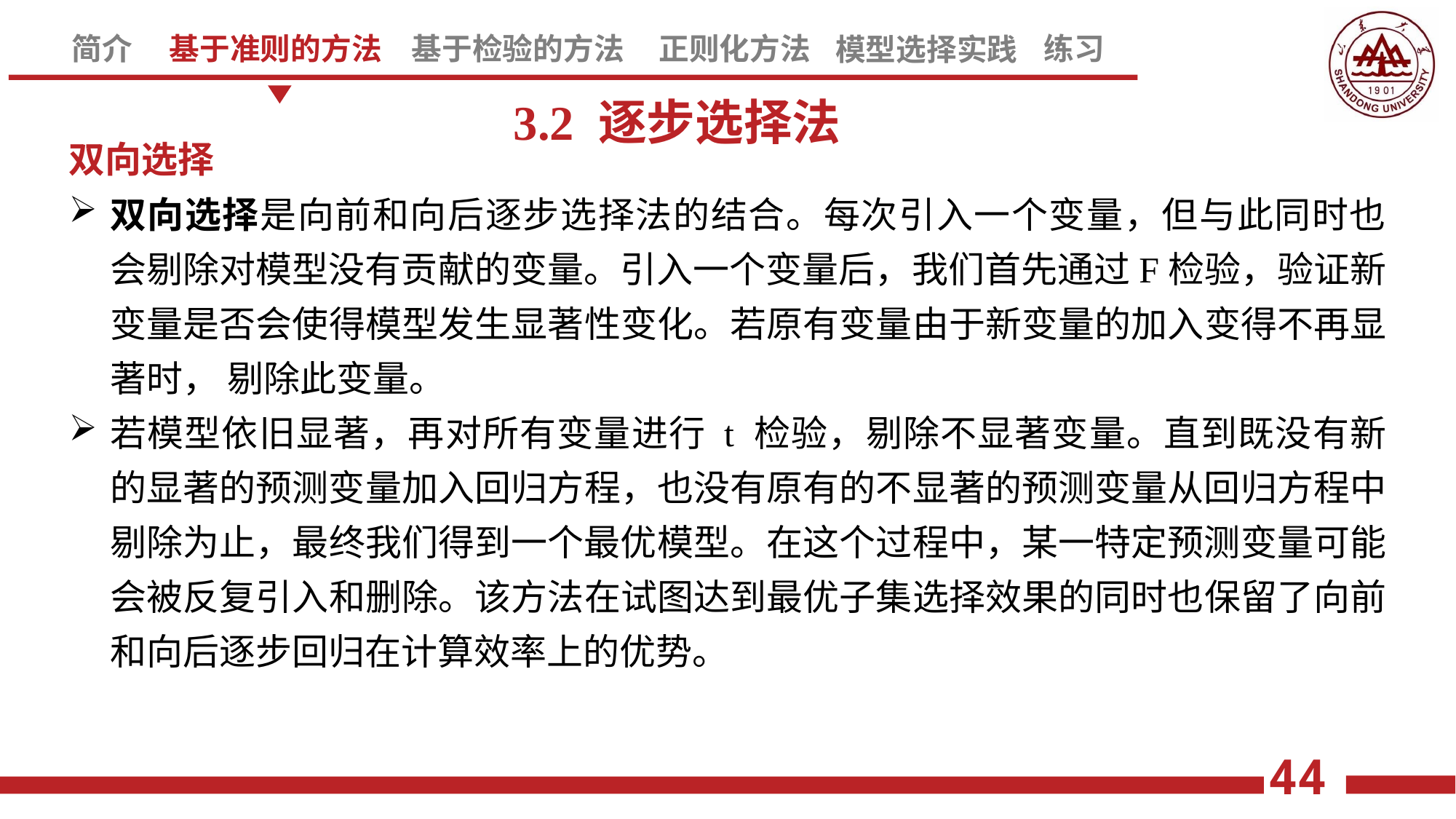

3.2 逐步选择法
双向选择
双向选择是向前和向后逐步选择法的结合。每次引入一个变量，但与此同时也 会剔除对模型没有贡献的变量。引入一个变量后，我们首先通过F检验，验证新变量是否会使得模型发生显著性变化。若原有变量由于新变量的加入变得不再显著时， 剔除此变量。
若模型依旧显著，再对所有变量进行 t 检验，剔除不显著变量。直到既没有新的显著的预测变量加入回归方程，也没有原有的不显著的预测变量从回归方程中剔除为止，最终我们得到一个最优模型。在这个过程中，某一特定预测变量可能会被反复引入和删除。该方法在试图达到最优子集选择效果的同时也保留了向前 和向后逐步回归在计算效率上的优势。